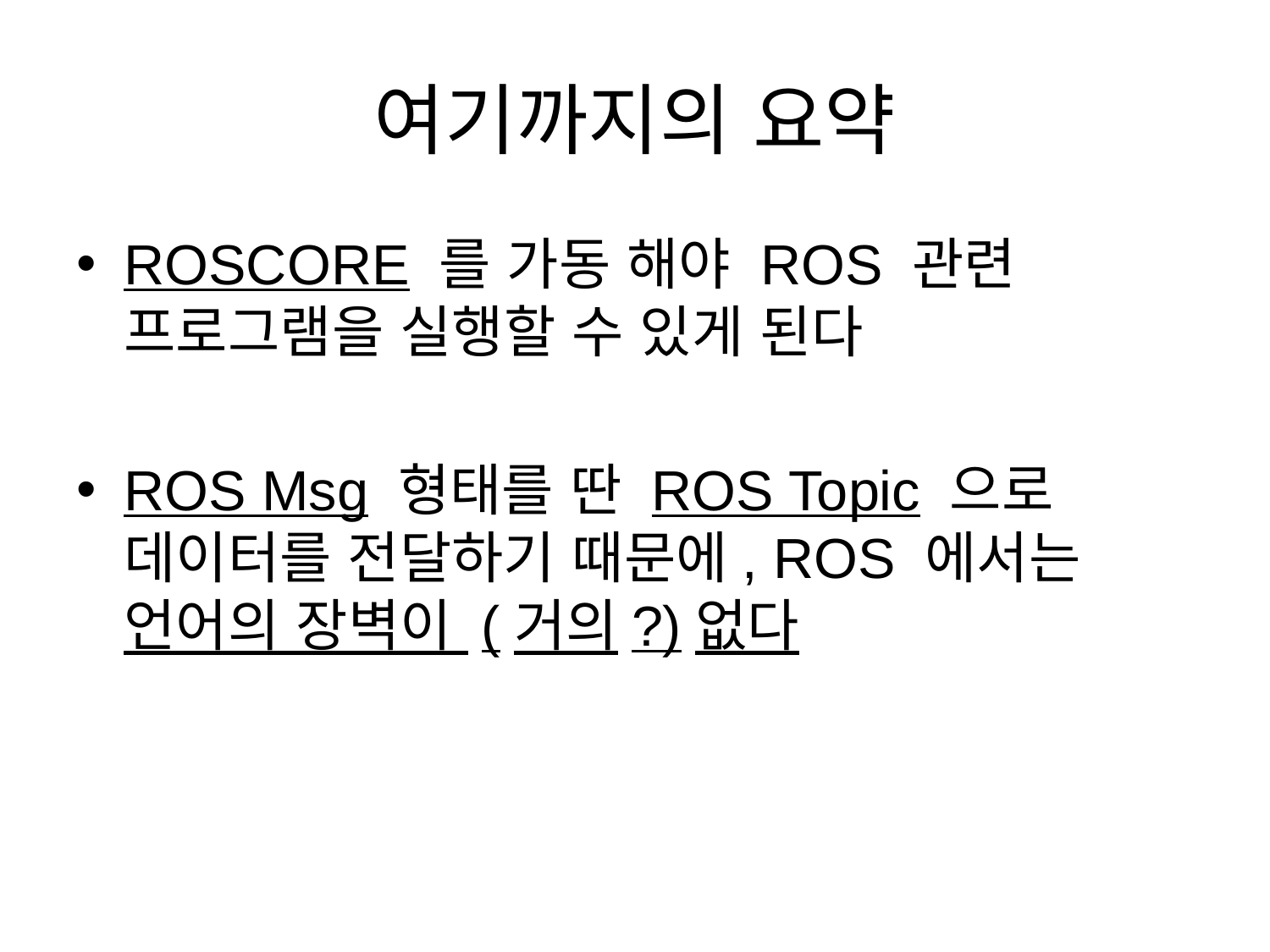

# 여기까지의 요약
ROSCORE 를 가동 해야 ROS 관련 프로그램을 실행할 수 있게 된다

ROS Msg 형태를 딴 ROS Topic 으로 데이터를 전달하기 때문에, ROS 에서는 언어의 장벽이 (거의?)없다